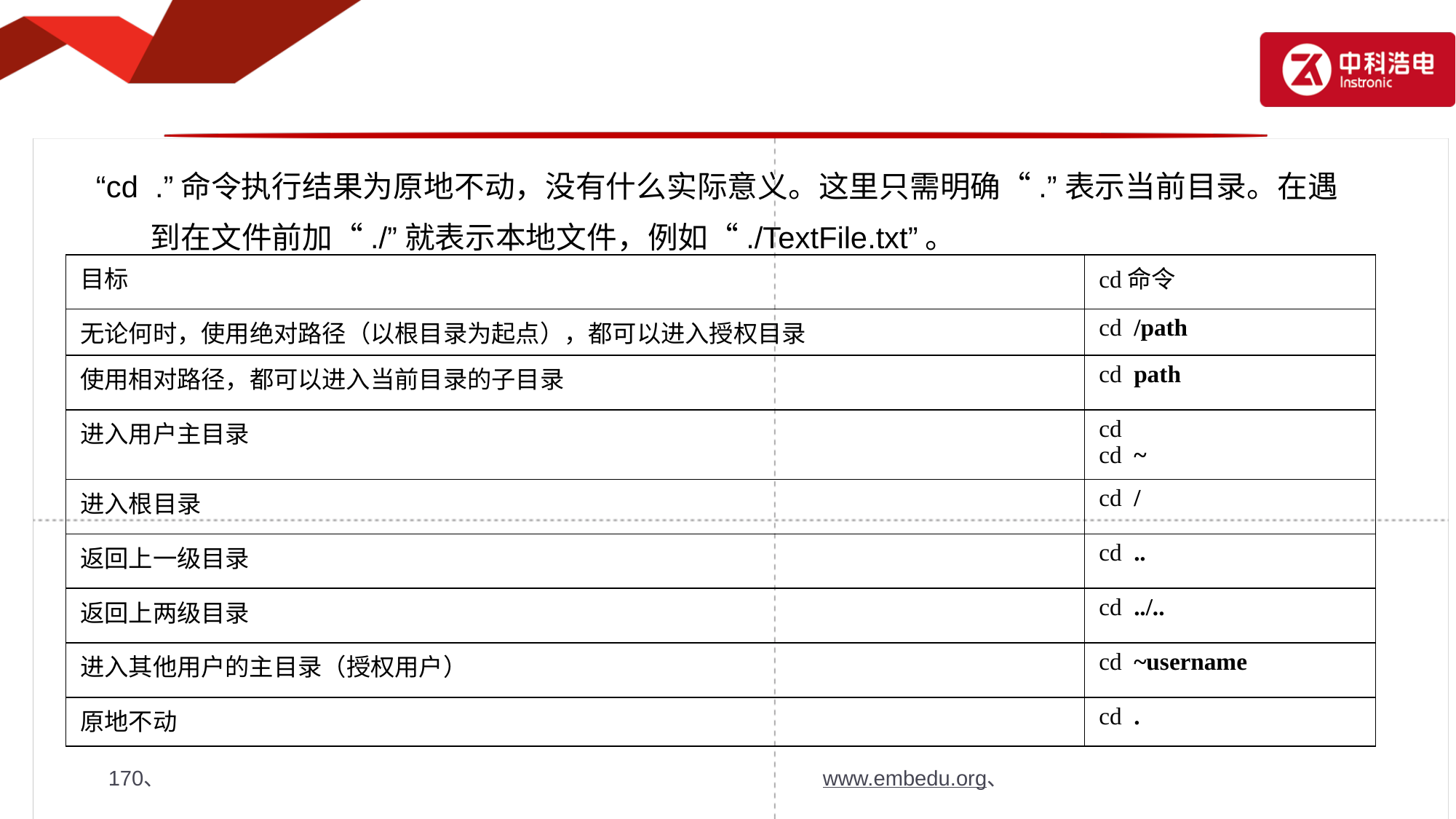

“cd  .”命令执行结果为原地不动，没有什么实际意义。这里只需明确“.”表示当前目录。在遇到在文件前加“./”就表示本地文件，例如“./TextFile.txt”。
| 目标 | cd命令 |
| --- | --- |
| 无论何时，使用绝对路径（以根目录为起点），都可以进入授权目录 | cd /path |
| 使用相对路径，都可以进入当前目录的子目录 | cd path |
| 进入用户主目录 | cd cd ~ |
| 进入根目录 | cd / |
| 返回上一级目录 | cd .. |
| 返回上两级目录 | cd ../.. |
| 进入其他用户的主目录（授权用户） | cd ~username |
| 原地不动 | cd . |
170、
www.embedu.org、